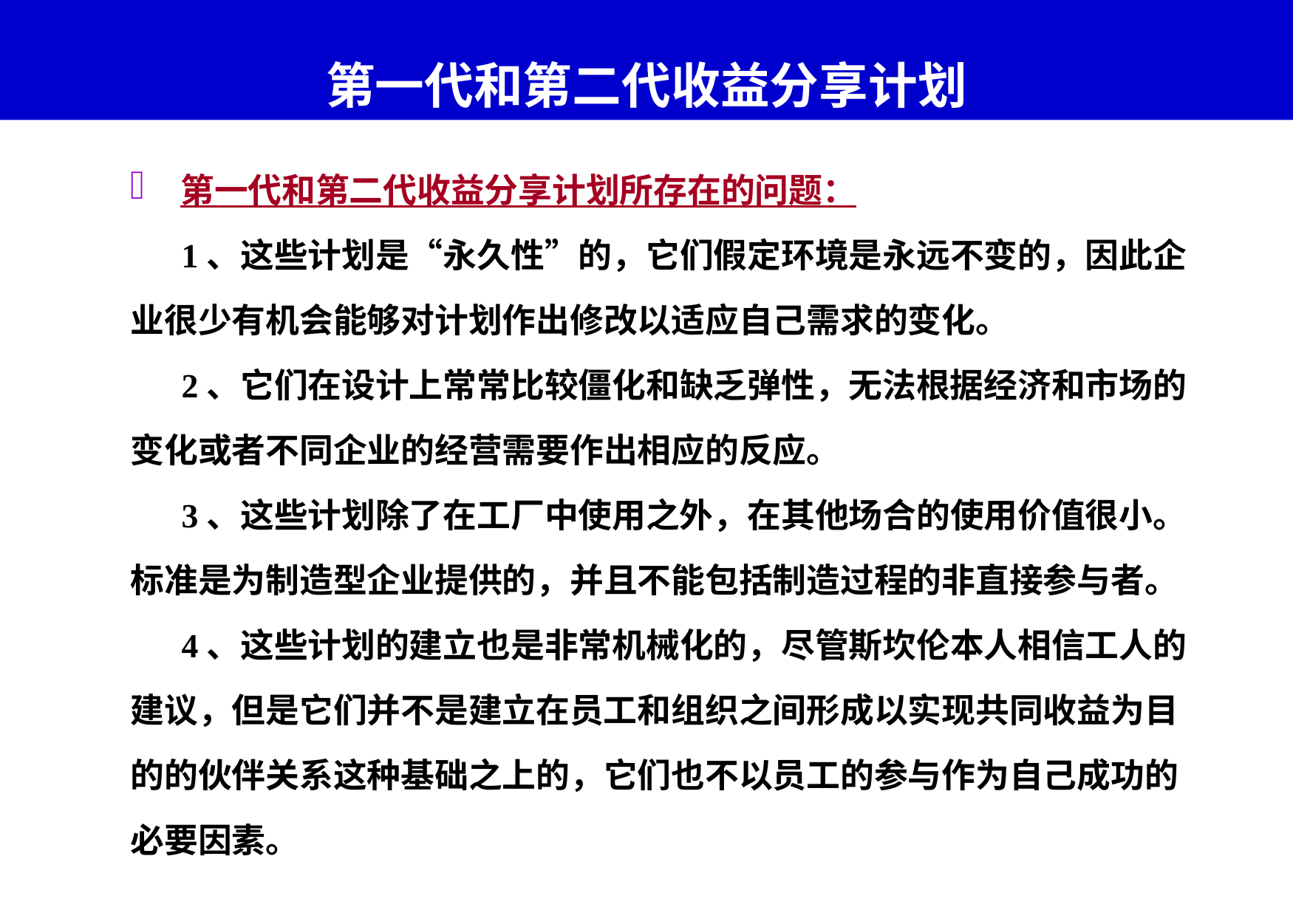

# 第一代和第二代收益分享计划
  第一代和第二代收益分享计划所存在的问题：
      1、这些计划是“永久性”的，它们假定环境是永远不变的，因此企业很少有机会能够对计划作出修改以适应自己需求的变化。
      2、它们在设计上常常比较僵化和缺乏弹性，无法根据经济和市场的变化或者不同企业的经营需要作出相应的反应。
      3、这些计划除了在工厂中使用之外，在其他场合的使用价值很小。标准是为制造型企业提供的，并且不能包括制造过程的非直接参与者。
      4、这些计划的建立也是非常机械化的，尽管斯坎伦本人相信工人的建议，但是它们并不是建立在员工和组织之间形成以实现共同收益为目的的伙伴关系这种基础之上的，它们也不以员工的参与作为自己成功的必要因素。